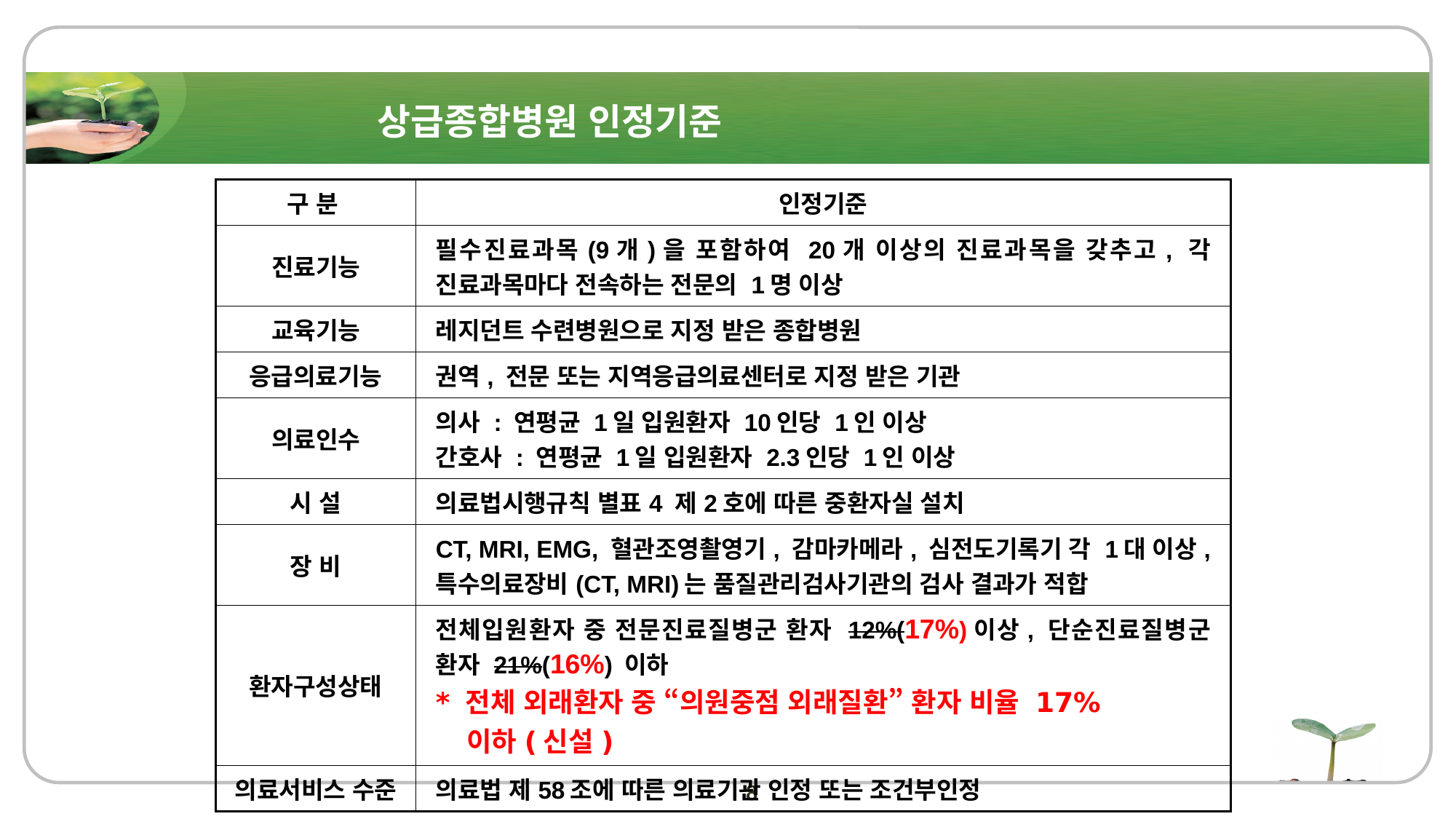

상급종합병원 인정기준
| 구 분 | 인정기준 |
| --- | --- |
| 진료기능 | 필수진료과목(9개)을 포함하여 20개 이상의 진료과목을 갖추고, 각 진료과목마다 전속하는 전문의 1명 이상 |
| 교육기능 | 레지던트 수련병원으로 지정 받은 종합병원 |
| 응급의료기능 | 권역, 전문 또는 지역응급의료센터로 지정 받은 기관 |
| 의료인수 | 의사 : 연평균 1일 입원환자 10인당 1인 이상 간호사 : 연평균 1일 입원환자 2.3인당 1인 이상 |
| 시 설 | 의료법시행규칙 별표4 제2호에 따른 중환자실 설치 |
| 장 비 | CT, MRI, EMG, 혈관조영촬영기, 감마카메라, 심전도기록기 각 1대 이상, 특수의료장비(CT, MRI)는 품질관리검사기관의 검사 결과가 적합 |
| 환자구성상태 | 전체입원환자 중 전문진료질병군 환자 12%(17%)이상, 단순진료질병군 환자 21%(16%) 이하 \* 전체 외래환자 중 “의원중점 외래질환” 환자 비율 17% 이하(신설) |
| 의료서비스 수준 | 의료법 제58조에 따른 의료기관 인정 또는 조건부인정 |
8